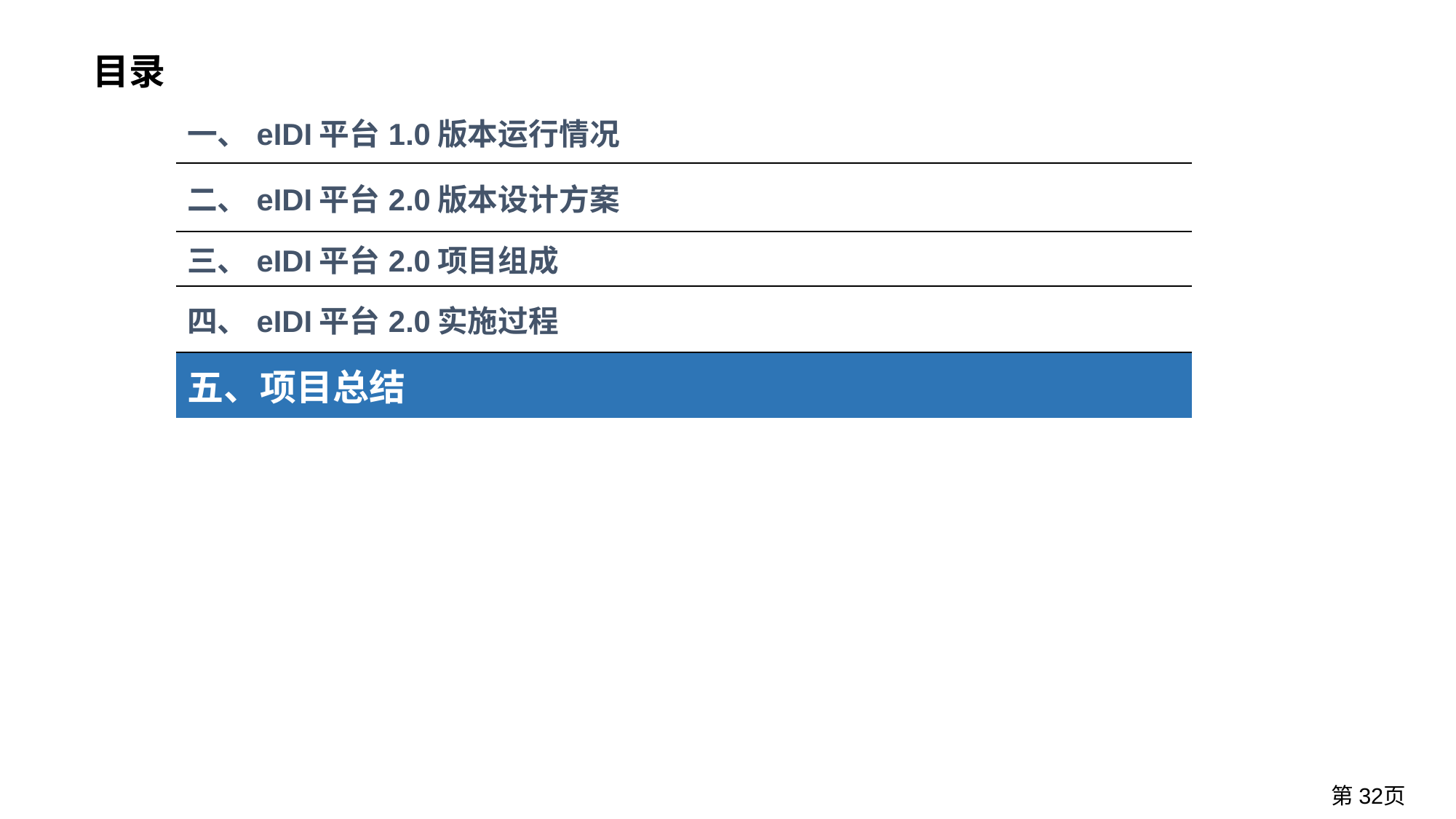

# 目录
| 一、eIDI平台1.0版本运行情况 |
| --- |
| 二、eIDI平台2.0版本设计方案 |
| 三、eIDI平台2.0项目组成 |
| 四、eIDI平台2.0实施过程 |
| 五、项目总结 |